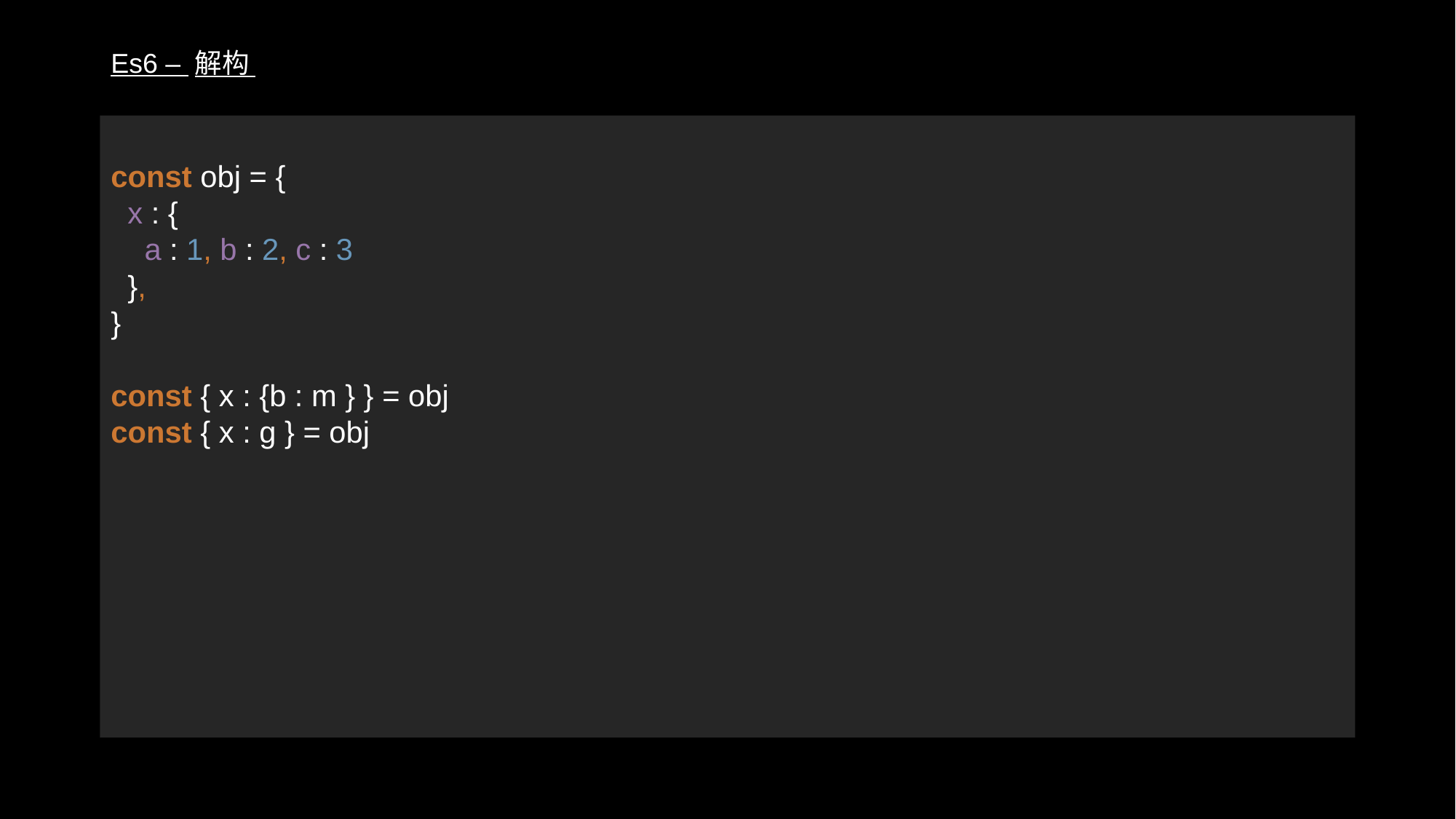

# Es6 – 解构
const obj = {
  x : {
    a : 1, b : 2, c : 3
  },
}
const { x : {b : m } } = obj
const { x : g } = obj